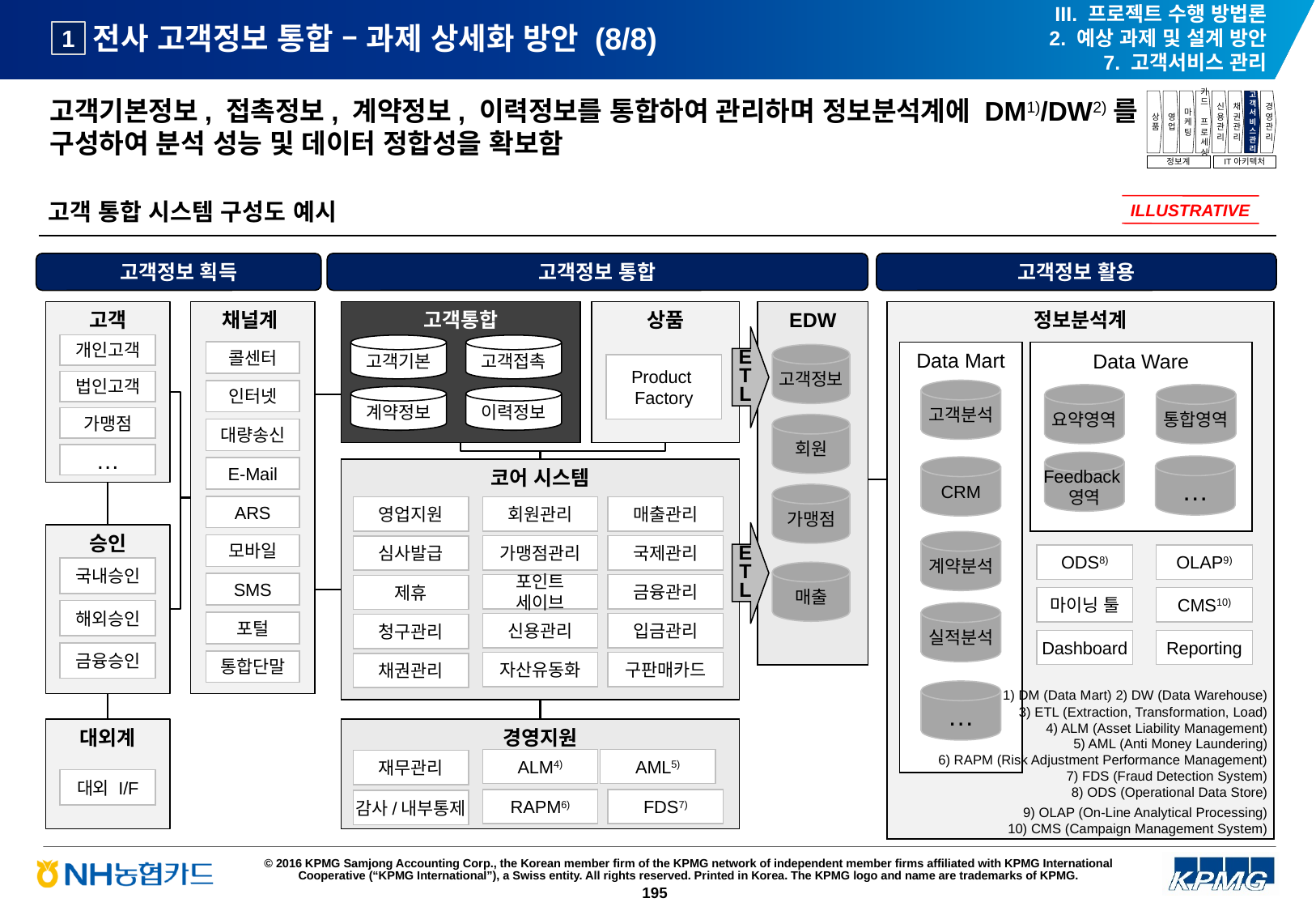

III. 프로젝트 수행 방법론
2. 예상 과제 및 설계 방안
7. 고객서비스 관리
# 전사 고객정보 통합 – 과제 상세화 방안 (8/8)
1
고객기본정보, 접촉정보, 계약정보, 이력정보를 통합하여 관리하며 정보분석계에 DM1)/DW2)를 구성하여 분석 성능 및 데이터 정합성을 확보함
상품
영업
마케팅
카드
프로세싱
신용관리
채권관리
고객서비스관리
경영관리
정보계
IT아키텍처
고객 통합 시스템 구성도 예시
ILLUSTRATIVE
고객정보 획득
고객정보 통합
고객정보 활용
고객
채널계
고객통합
상품
EDW

정보분석계
ETL
개인고객
고객기본
고객접촉
콜센터
Data Mart
Data Ware
고객정보
Product
Factory
법인고객
고객분석
인터넷
요약영역
통합영역
계약정보
이력정보
가맹점
회원
대량송신
…
Feedback
영역
…
CRM
E-Mail
코어 시스템
가맹점
ARS
영업지원
회원관리
매출관리
ETL
승인
계약분석
모바일
가맹점관리
국제관리
심사발급
ODS8)
OLAP9)
국내승인
매출
SMS
포인트
세이브
금융관리
제휴
마이닝 툴
CMS10)
해외승인
실적분석
포털
신용관리
입금관리
청구관리
Dashboard
Reporting
금융승인
통합단말
자산유동화
구판매카드
채권관리
…
1) DM (Data Mart) 2) DW (Data Warehouse)
3) ETL (Extraction, Transformation, Load)
4) ALM (Asset Liability Management)
5) AML (Anti Money Laundering)
6) RAPM (Risk Adjustment Performance Management)
7) FDS (Fraud Detection System)
8) ODS (Operational Data Store)
9) OLAP (On-Line Analytical Processing)
10) CMS (Campaign Management System)
대외계
경영지원
ALM4)
AML5)
재무관리
대외 I/F
RAPM6)
FDS7)
감사/내부통제